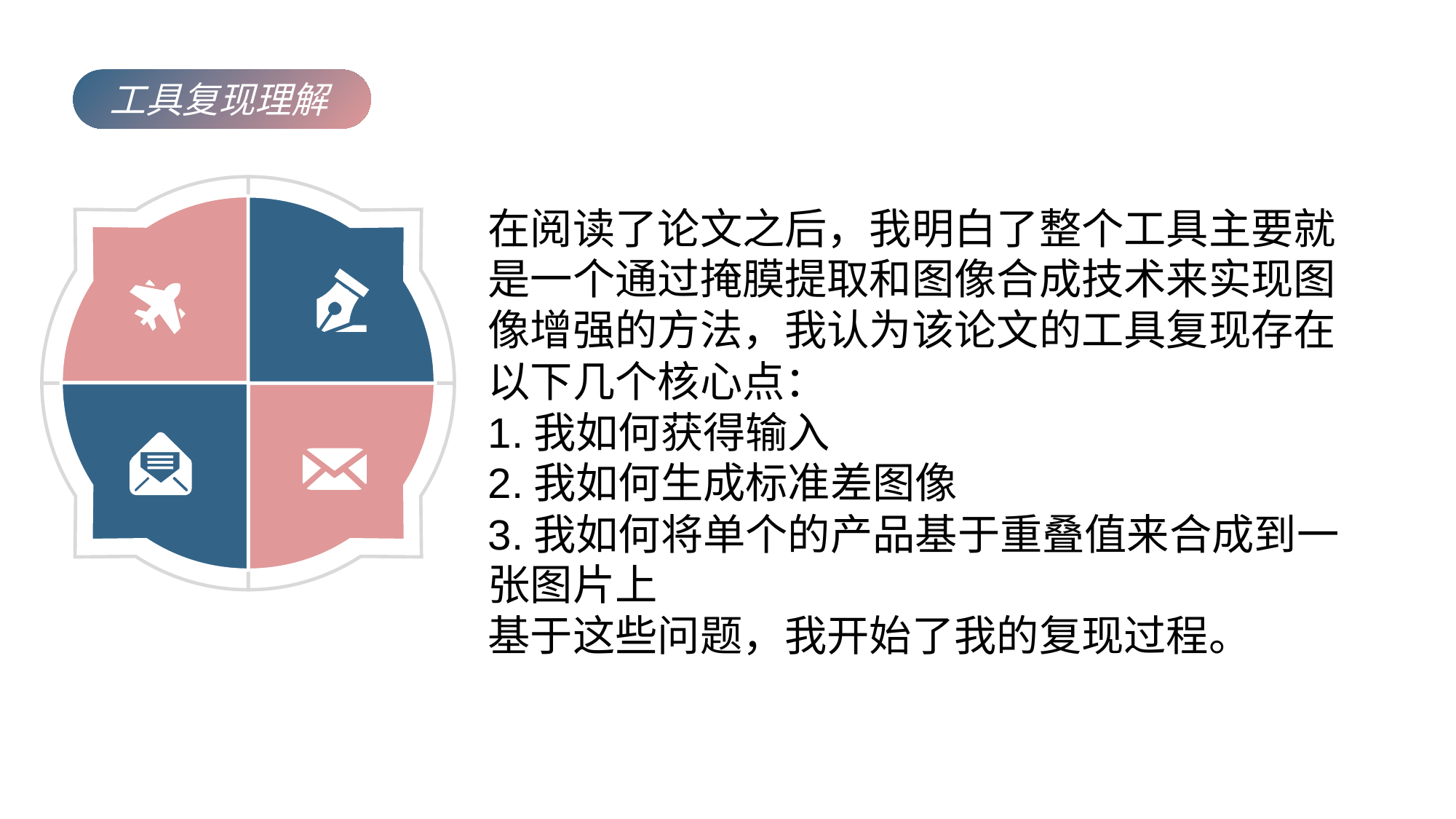

工具复现理解

在阅读了论文之后，我明白了整个工具主要就是一个通过掩膜提取和图像合成技术来实现图像增强的方法，我认为该论文的工具复现存在以下几个核心点：
1.我如何获得输入
2.我如何生成标准差图像
3.我如何将单个的产品基于重叠值来合成到一张图片上
基于这些问题，我开始了我的复现过程。